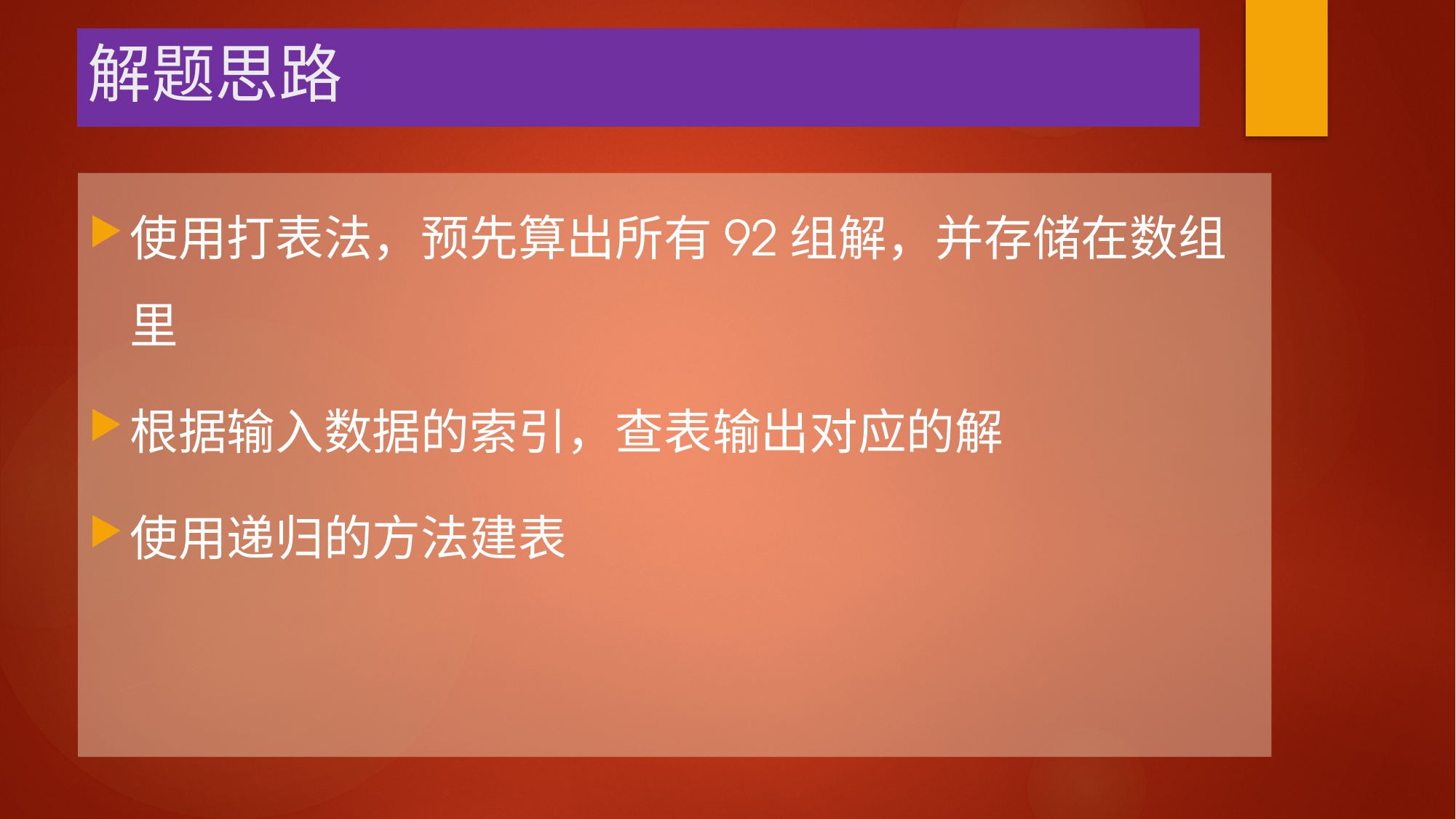

# 解题思路
使用打表法，预先算出所有92组解，并存储在数组里
根据输入数据的索引，查表输出对应的解
使用递归的方法建表